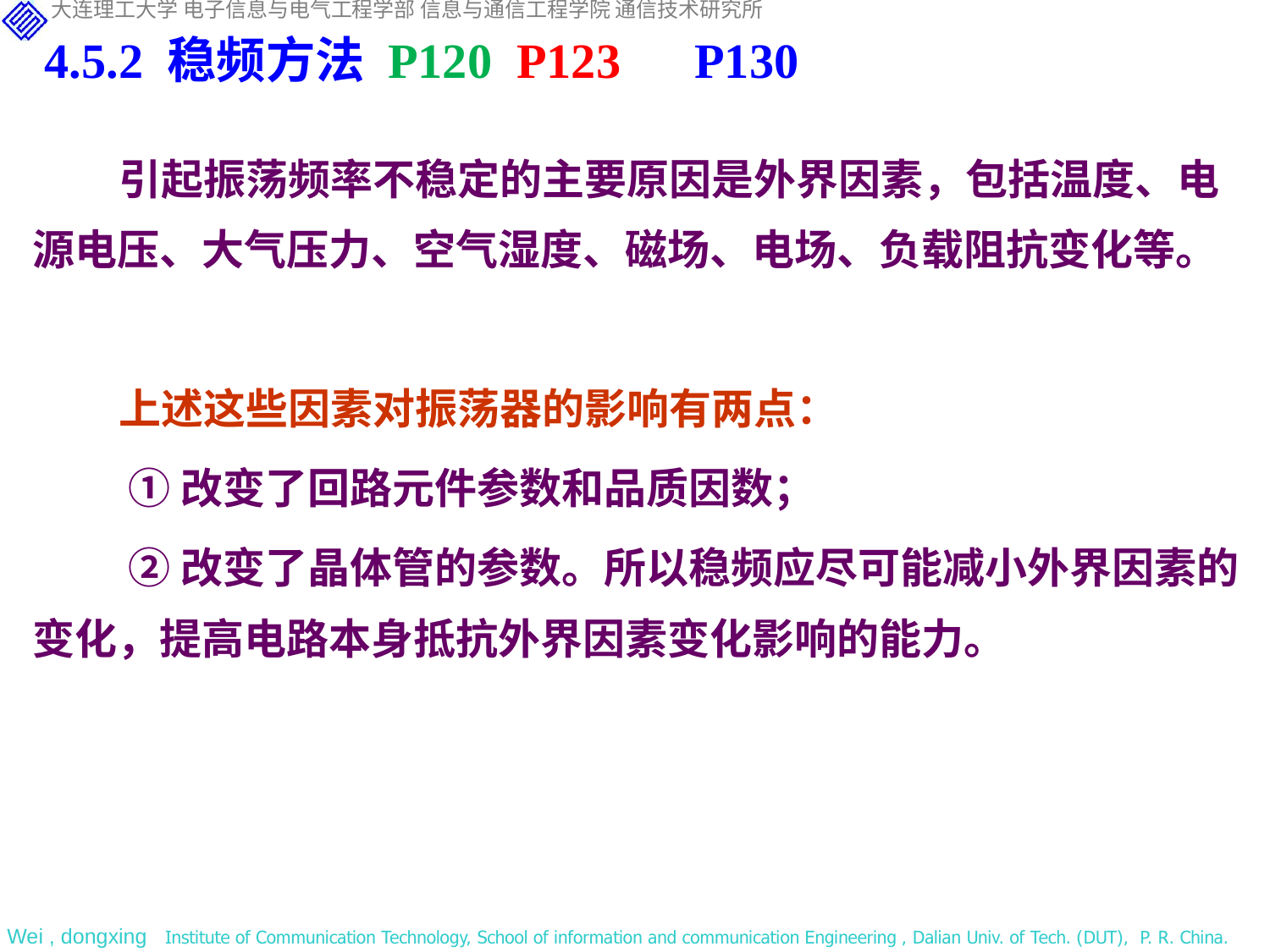

4.5.2 稳频方法 P120  P123      P130
引起振荡频率不稳定的主要原因是外界因素，包括温度、电源电压、大气压力、空气湿度、磁场、电场、负载阻抗变化等。

上述这些因素对振荡器的影响有两点：
 ①改变了回路元件参数和品质因数；
 ②改变了晶体管的参数。所以稳频应尽可能减小外界因素的变化，提高电路本身抵抗外界因素变化影响的能力。